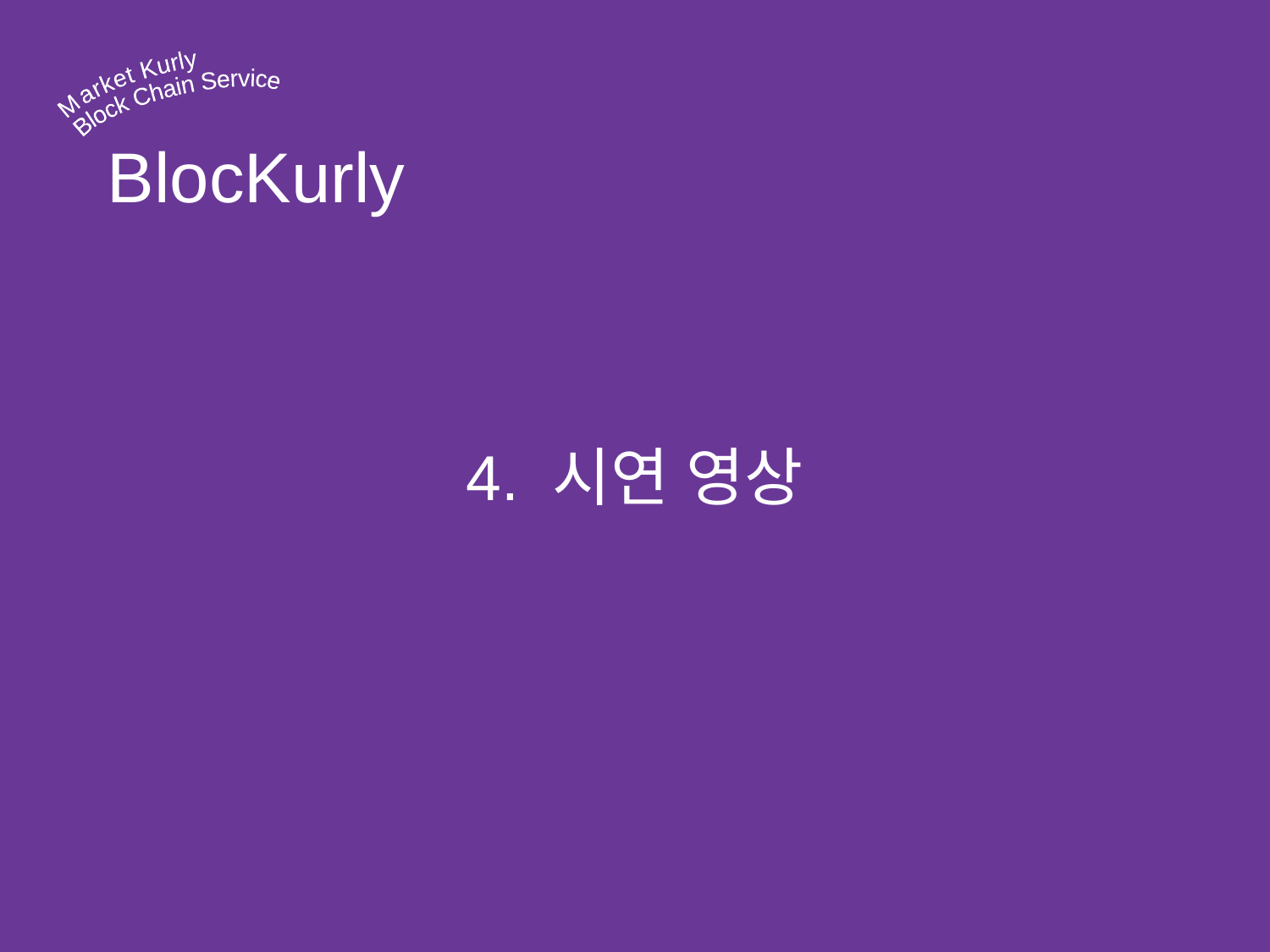

Market Kurly
Block Chain Service
BlocKurly
4. 시연 영상